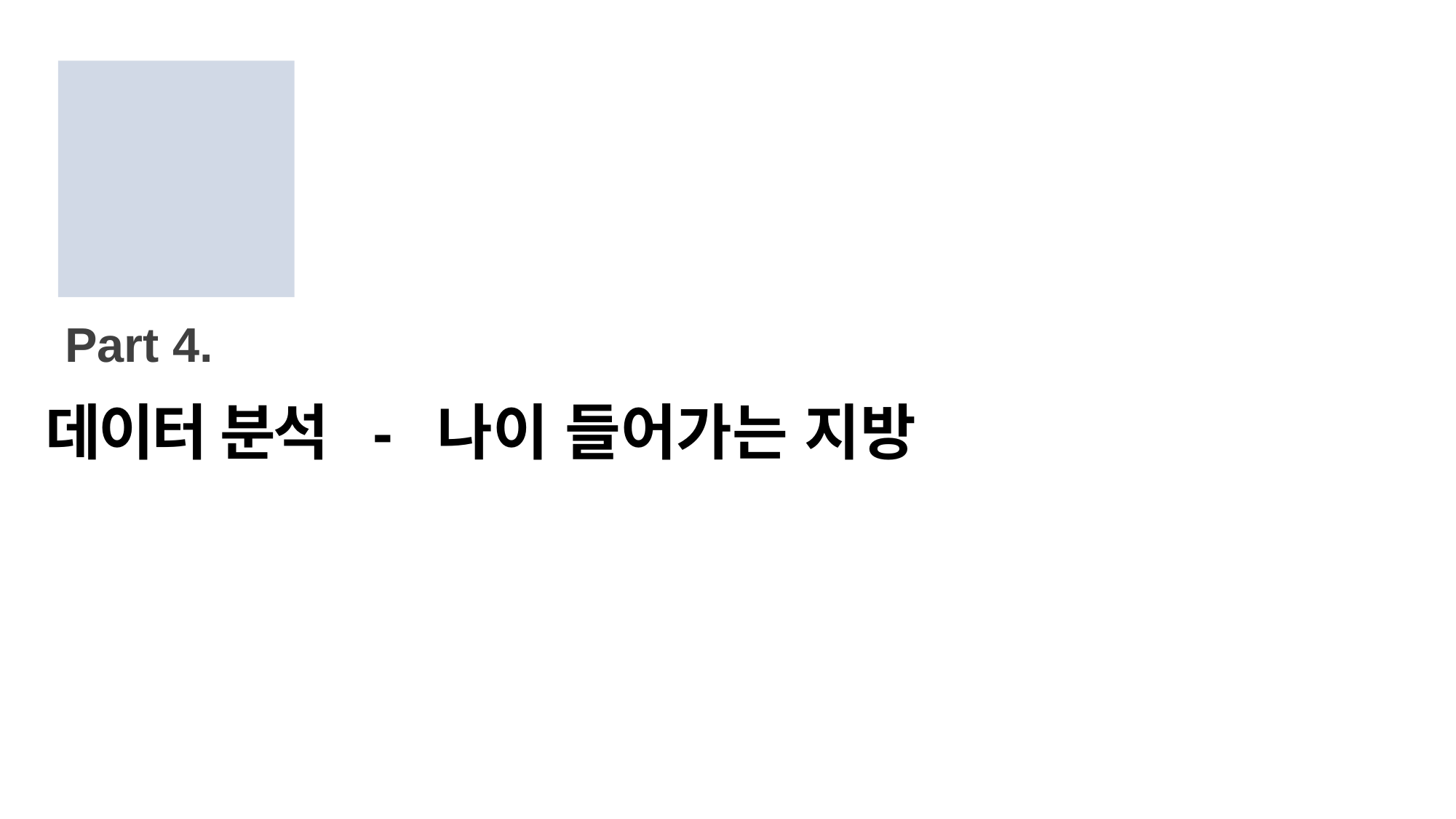

Part 4.
데이터 분석  -  나이 들어가는 지방